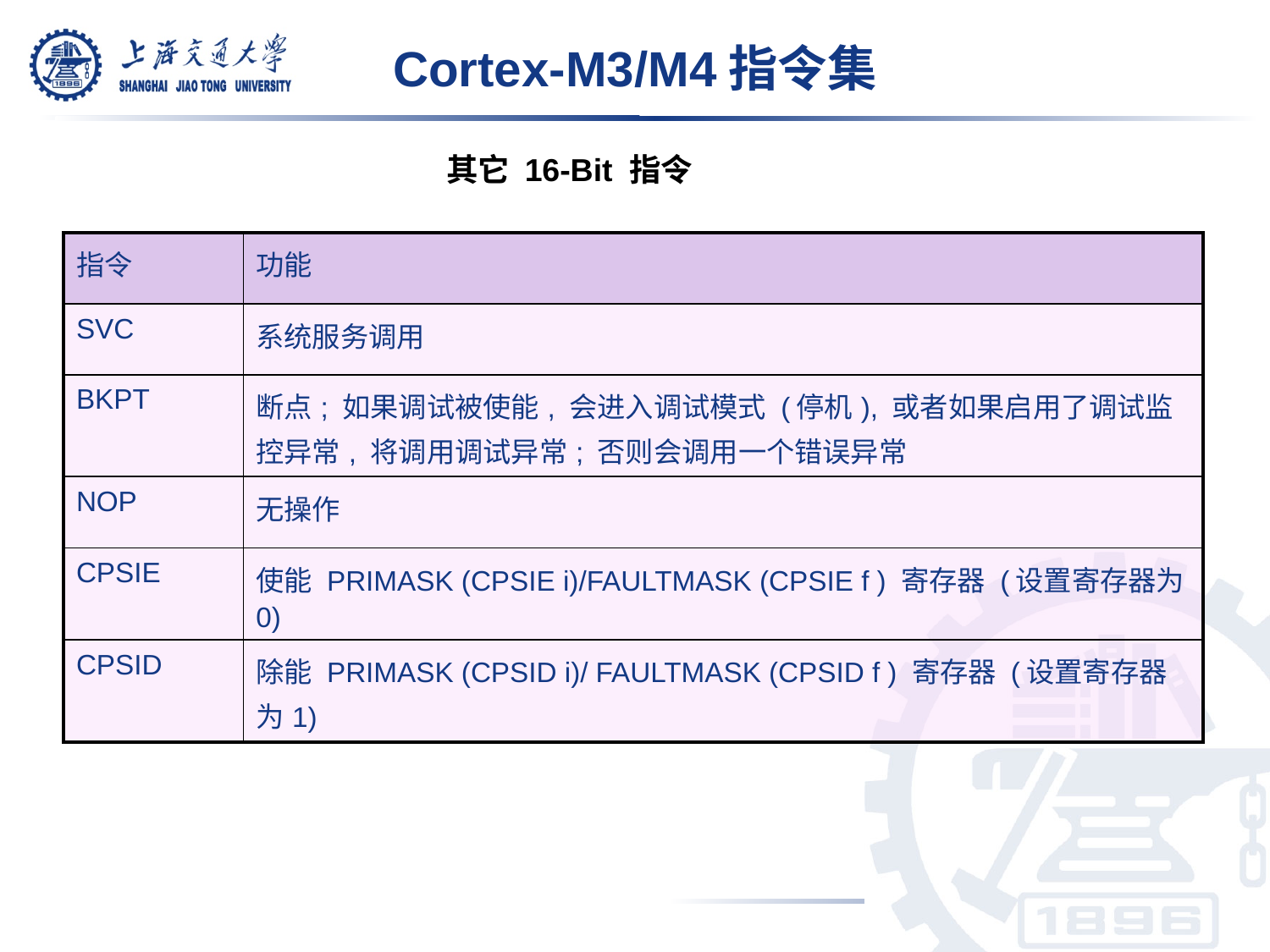

Cortex-M3/M4指令集
其它 16-Bit 指令
| 指令 | 功能 |
| --- | --- |
| SVC | 系统服务调用 |
| BKPT | 断点; 如果调试被使能, 会进入调试模式 (停机), 或者如果启用了调试监控异常, 将调用调试异常; 否则会调用一个错误异常 |
| NOP | 无操作 |
| CPSIE | 使能 PRIMASK (CPSIE i)/FAULTMASK (CPSIE f ) 寄存器 (设置寄存器为0) |
| CPSID | 除能 PRIMASK (CPSID i)/ FAULTMASK (CPSID f ) 寄存器 (设置寄存器为1) |